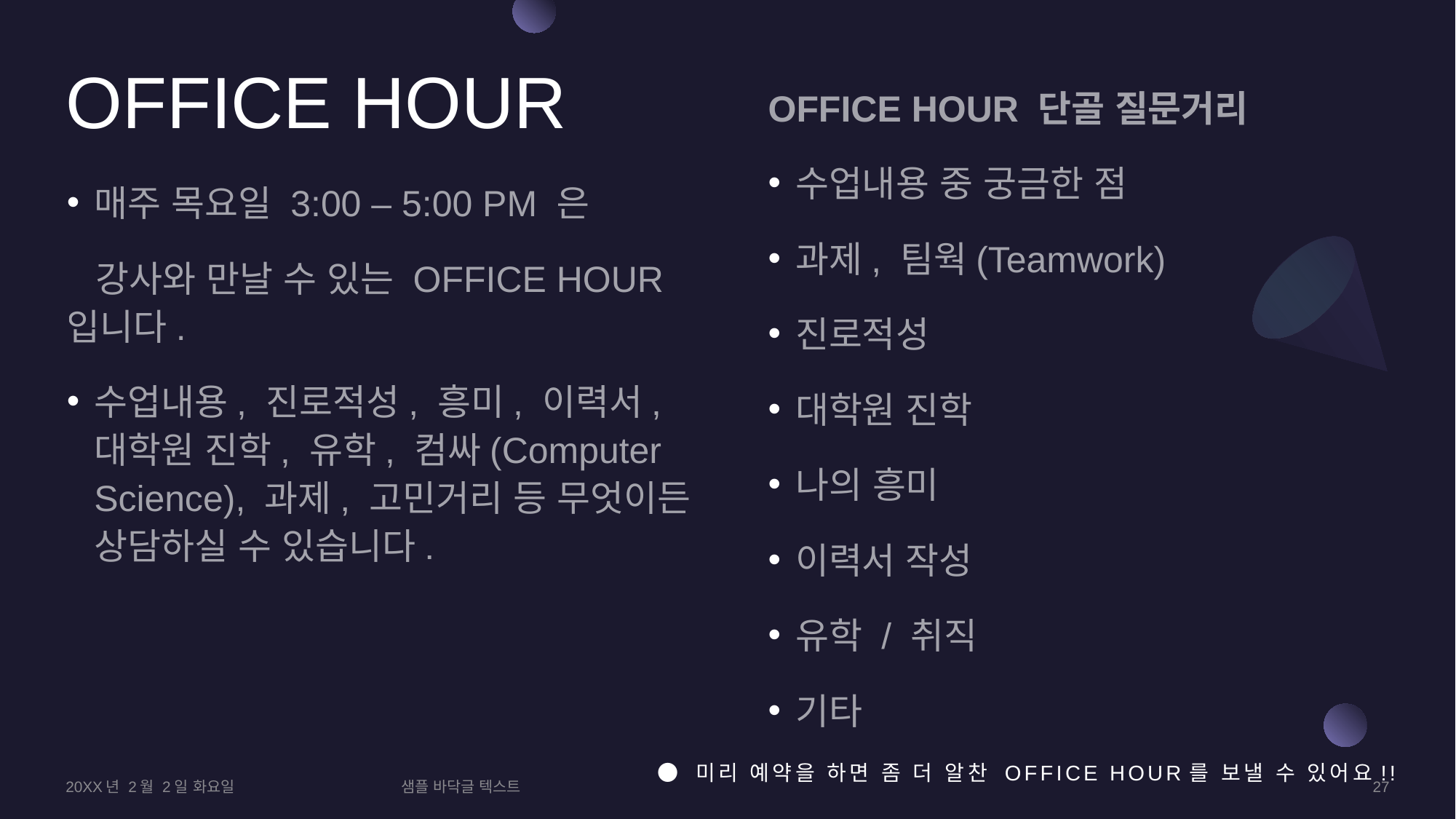

# OFFICE HOUR
OFFICE HOUR 단골 질문거리
수업내용 중 궁금한 점
과제, 팀웍(Teamwork)
진로적성
대학원 진학
나의 흥미
이력서 작성
유학 / 취직
기타
매주 목요일 3:00 – 5:00 PM 은
  강사와 만날 수 있는 OFFICE HOUR 입니다.
수업내용, 진로적성, 흥미, 이력서, 대학원 진학, 유학, 컴싸(Computer Science), 과제, 고민거리 등 무엇이든 상담하실 수 있습니다.

● 미리 예약을 하면 좀 더 알찬 OFFICE HOUR를 보낼 수 있어요!!
20XX년 2월 2일 화요일
샘플 바닥글 텍스트
27